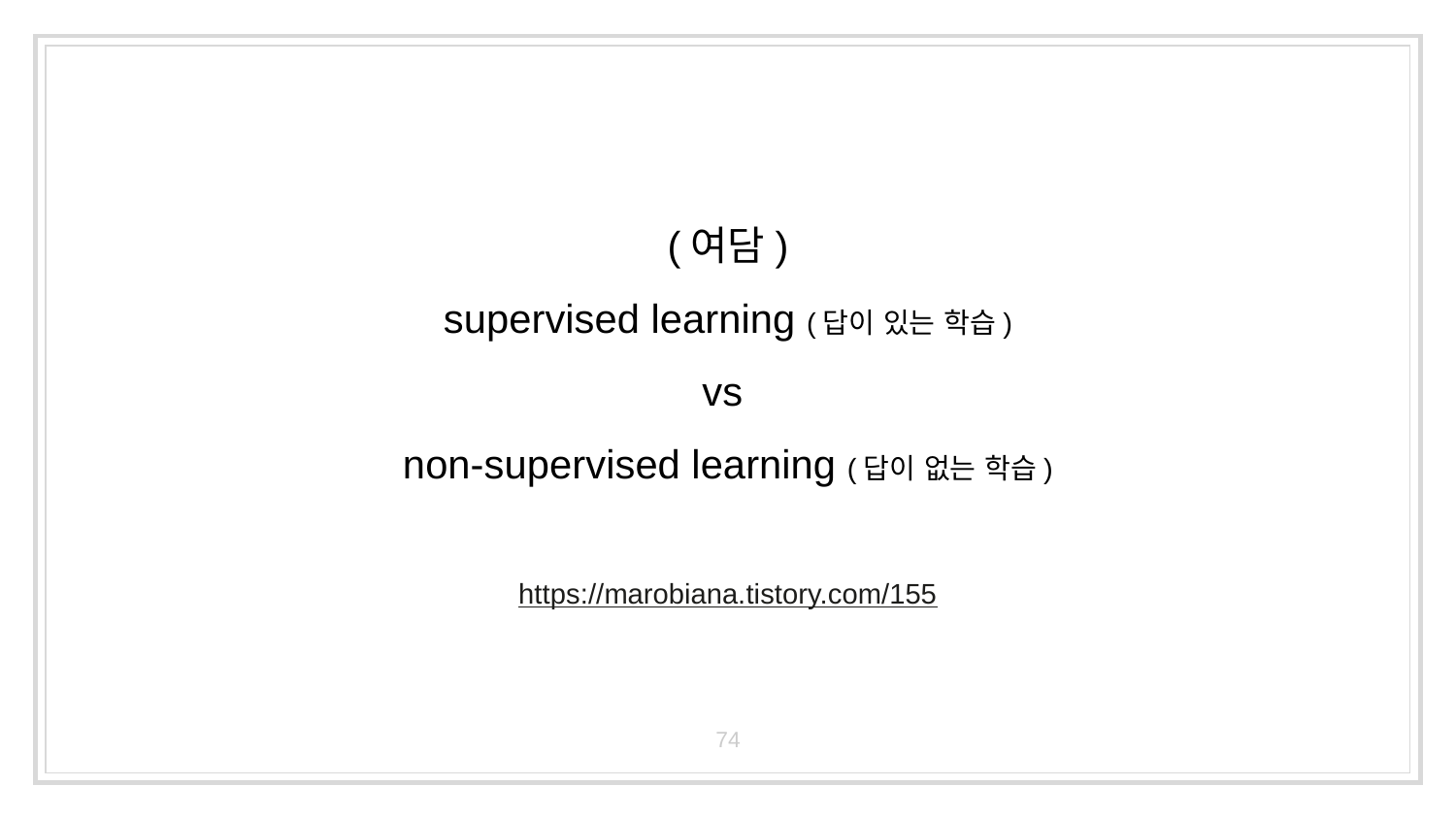

# (여담) supervised learning (답이 있는 학습) vs non-supervised learning (답이 없는 학습)
https://marobiana.tistory.com/155
74